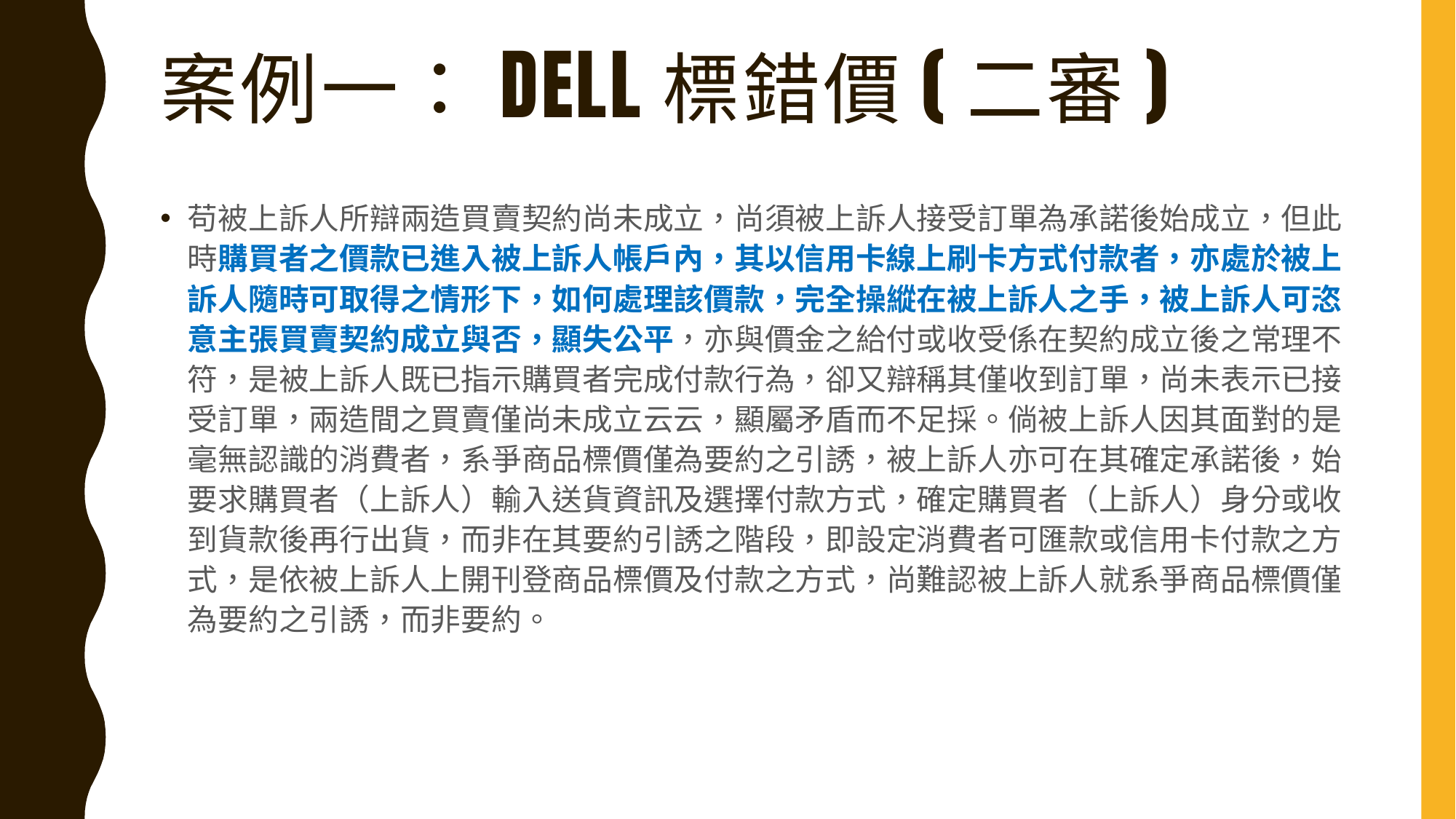

# 案例一：dell標錯價(二審)
苟被上訴人所辯兩造買賣契約尚未成立，尚須被上訴人接受訂單為承諾後始成立，但此時購買者之價款已進入被上訴人帳戶內，其以信用卡線上刷卡方式付款者，亦處於被上訴人隨時可取得之情形下，如何處理該價款，完全操縱在被上訴人之手，被上訴人可恣意主張買賣契約成立與否，顯失公平，亦與價金之給付或收受係在契約成立後之常理不符，是被上訴人既已指示購買者完成付款行為，卻又辯稱其僅收到訂單，尚未表示已接受訂單，兩造間之買賣僅尚未成立云云，顯屬矛盾而不足採。倘被上訴人因其面對的是毫無認識的消費者，系爭商品標價僅為要約之引誘，被上訴人亦可在其確定承諾後，始要求購買者（上訴人）輸入送貨資訊及選擇付款方式，確定購買者（上訴人）身分或收到貨款後再行出貨，而非在其要約引誘之階段，即設定消費者可匯款或信用卡付款之方式，是依被上訴人上開刊登商品標價及付款之方式，尚難認被上訴人就系爭商品標價僅為要約之引誘，而非要約。